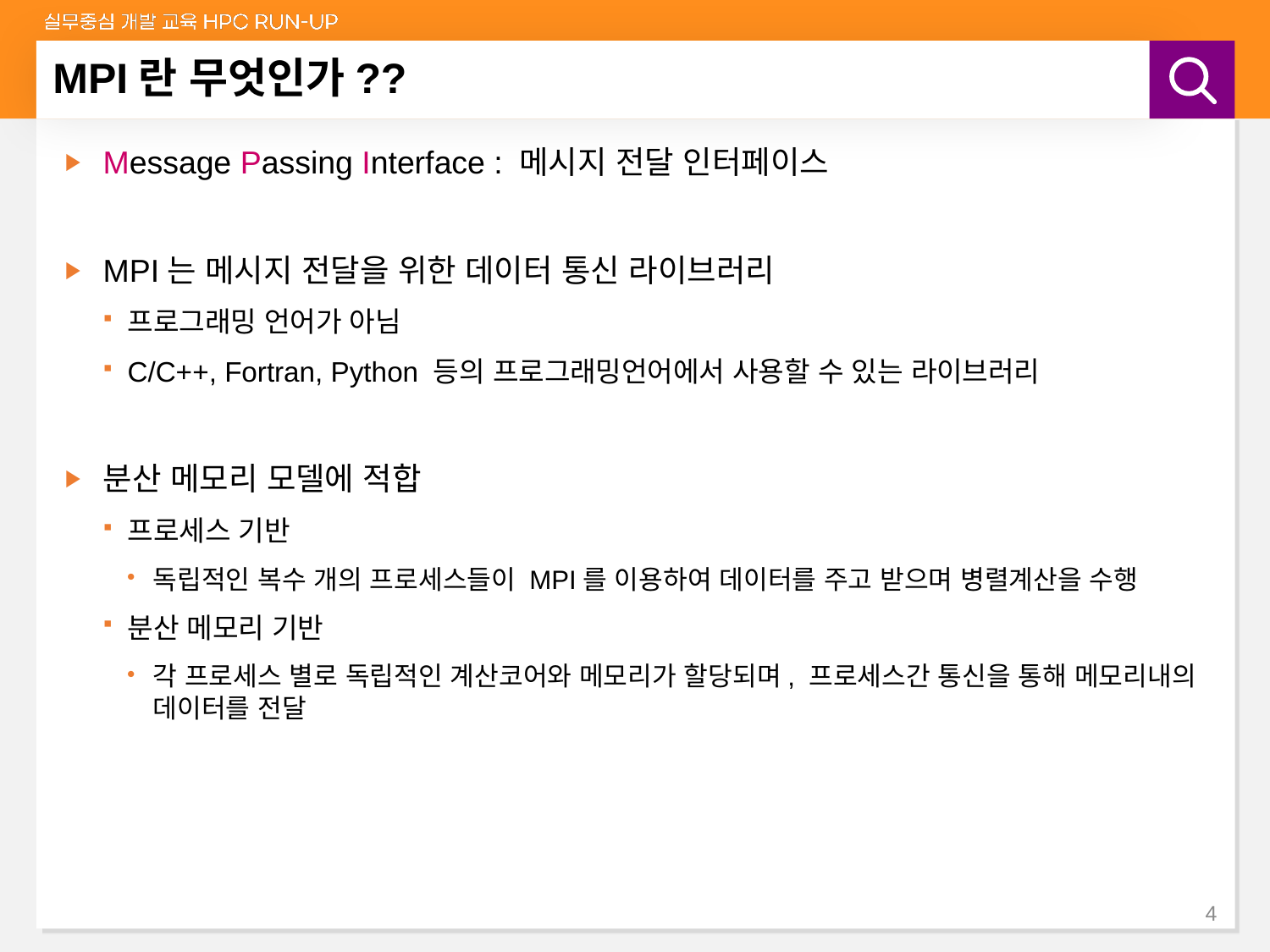

# MPI란 무엇인가??
Message Passing Interface : 메시지 전달 인터페이스

MPI는 메시지 전달을 위한 데이터 통신 라이브러리
프로그래밍 언어가 아님
C/C++, Fortran, Python 등의 프로그래밍언어에서 사용할 수 있는 라이브러리

분산 메모리 모델에 적합
프로세스 기반
독립적인 복수 개의 프로세스들이 MPI를 이용하여 데이터를 주고 받으며 병렬계산을 수행
분산 메모리 기반
각 프로세스 별로 독립적인 계산코어와 메모리가 할당되며, 프로세스간 통신을 통해 메모리내의 데이터를 전달
4